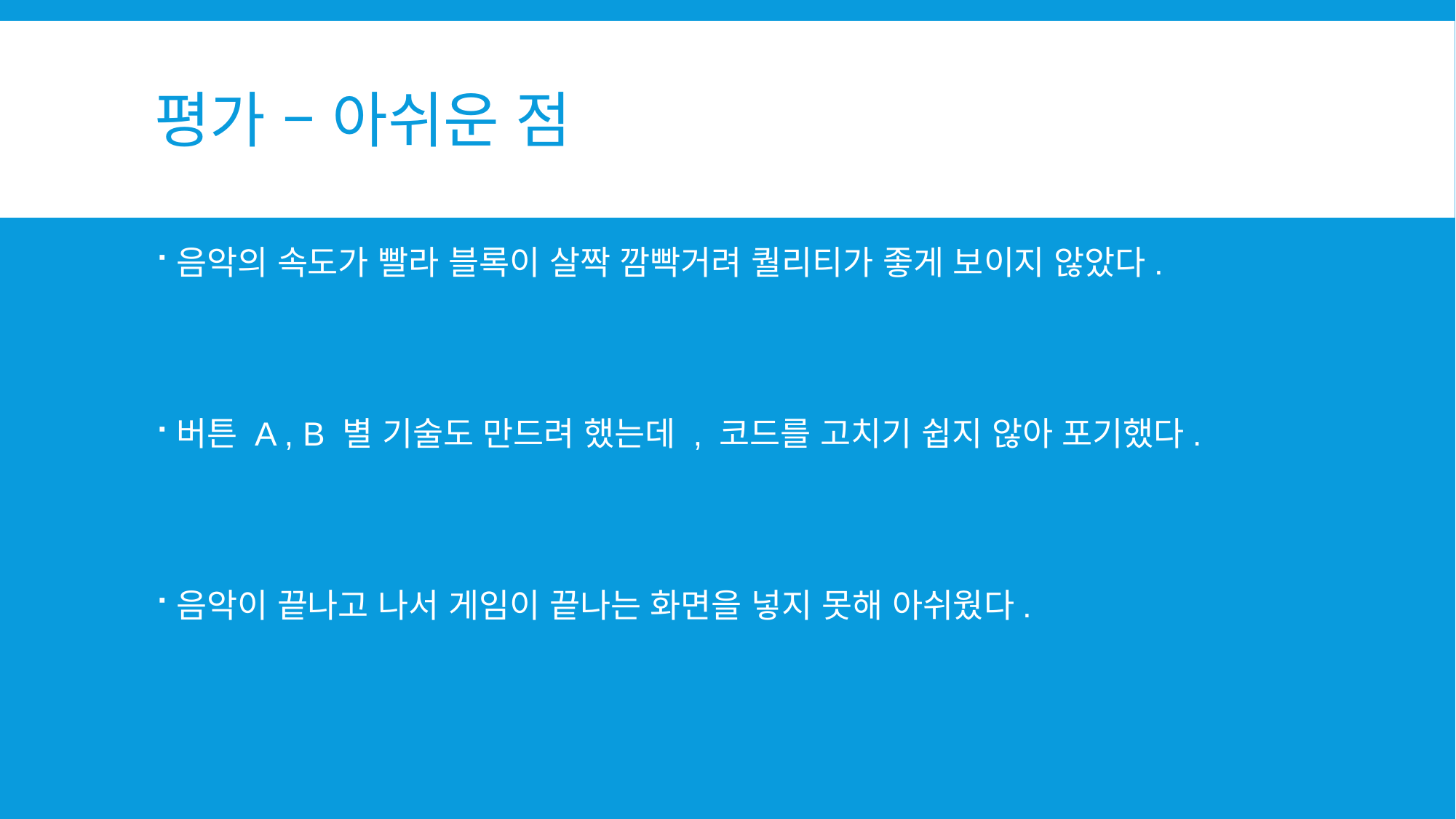

# 평가 – 아쉬운 점
음악의 속도가 빨라 블록이 살짝 깜빡거려 퀄리티가 좋게 보이지 않았다.

버튼 A , B 별 기술도 만드려 했는데 , 코드를 고치기 쉽지 않아 포기했다.

음악이 끝나고 나서 게임이 끝나는 화면을 넣지 못해 아쉬웠다.